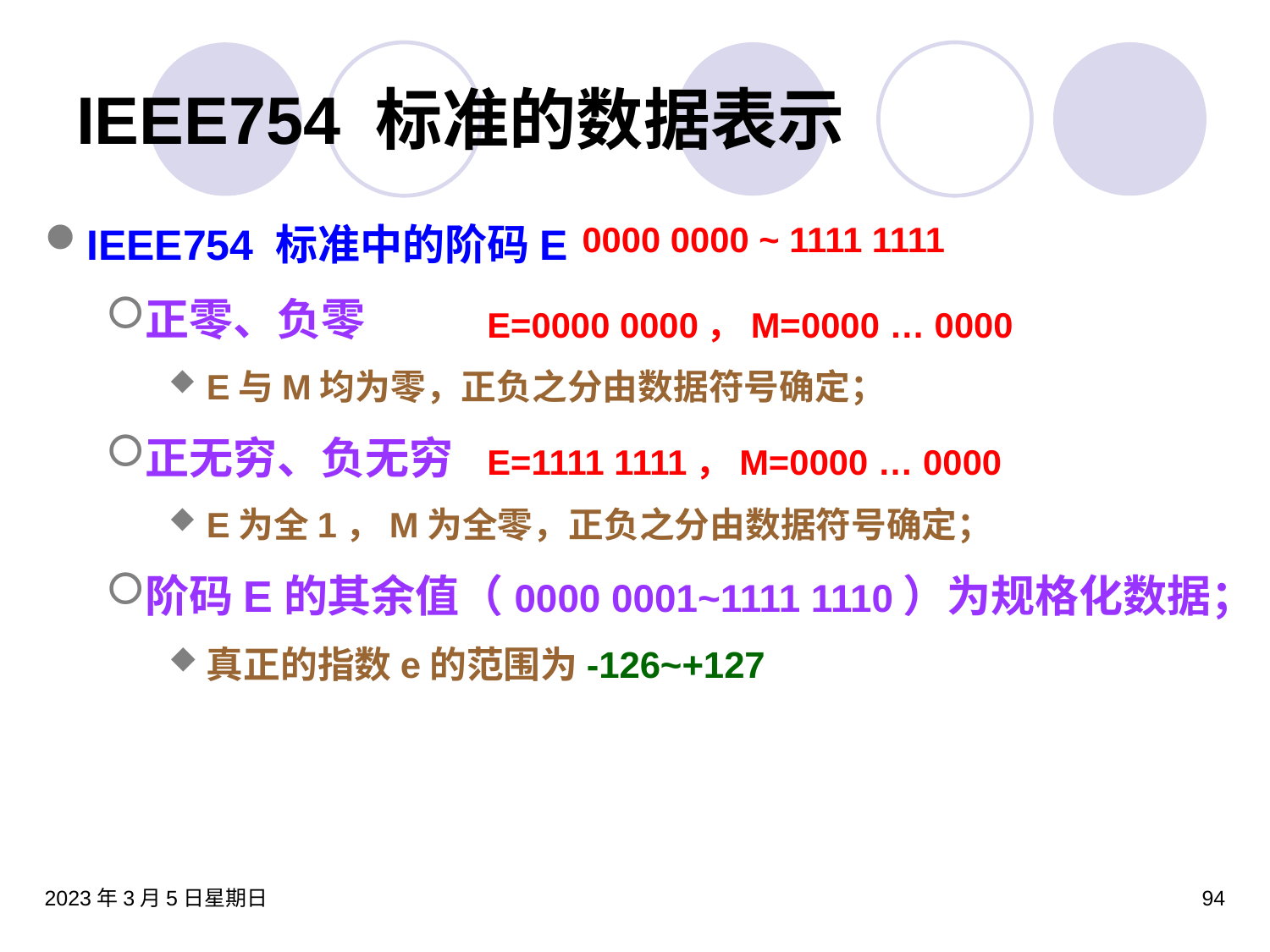

# IEEE754 标准的数据表示
IEEE754 标准中的阶码E
正零、负零
E与M均为零，正负之分由数据符号确定；
正无穷、负无穷
E为全1，M为全零，正负之分由数据符号确定；
阶码E的其余值（0000 0001~1111 1110）为规格化数据；
真正的指数e的范围为-126~+127

0000 0000 ~ 1111 1111
E=0000 0000，M=0000 … 0000
E=1111 1111，M=0000 … 0000
2023年3月5日星期日
94